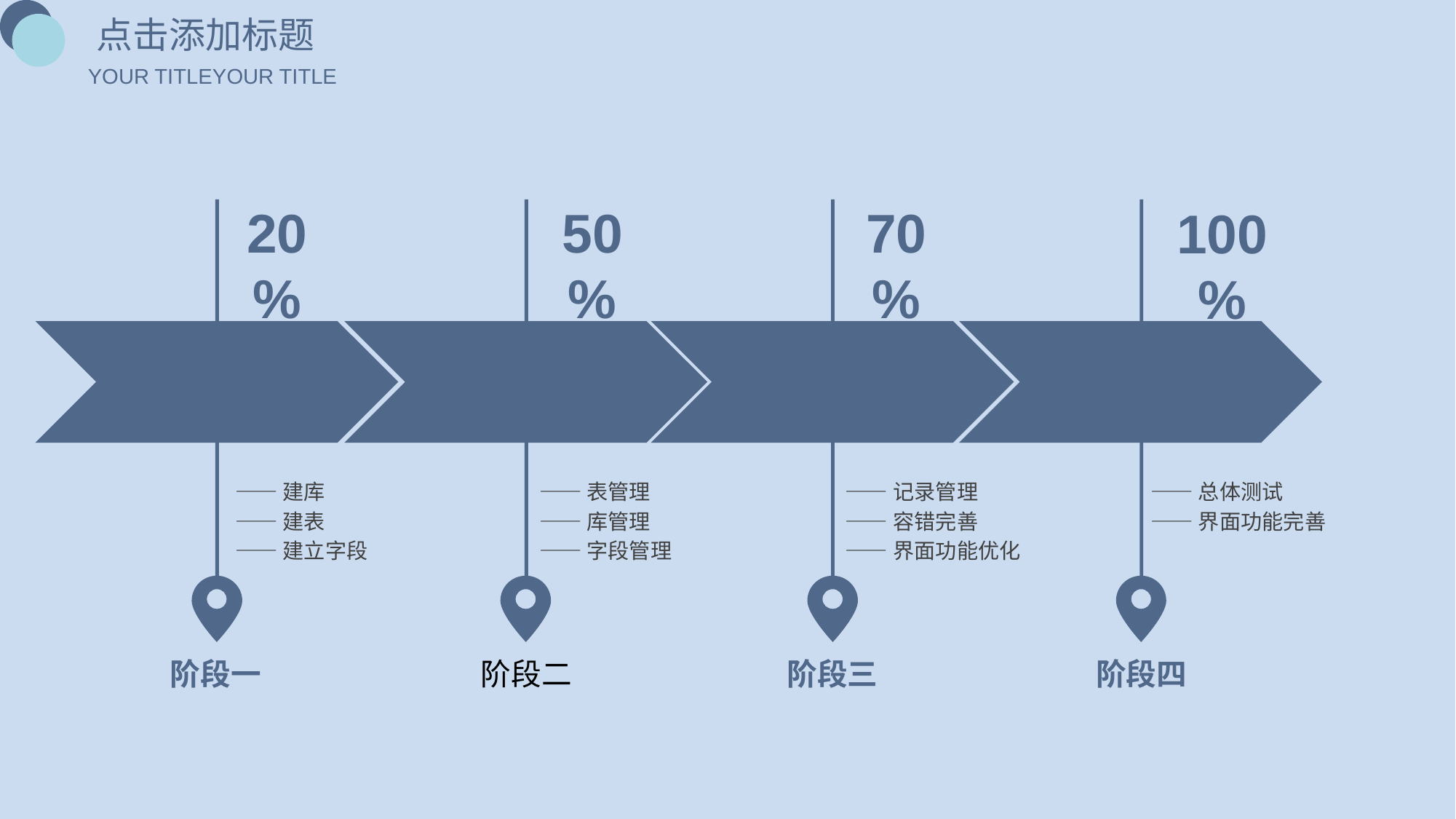

点击添加标题

YOUR TITLEYOUR TITLE
50%
70%

20%
100%

——建库
——建表
——建立字段
——表管理
——库管理
——字段管理
——记录管理
——容错完善
——界面功能优化
——总体测试
——界面功能完善

阶段二
阶段一
阶段三
阶段四